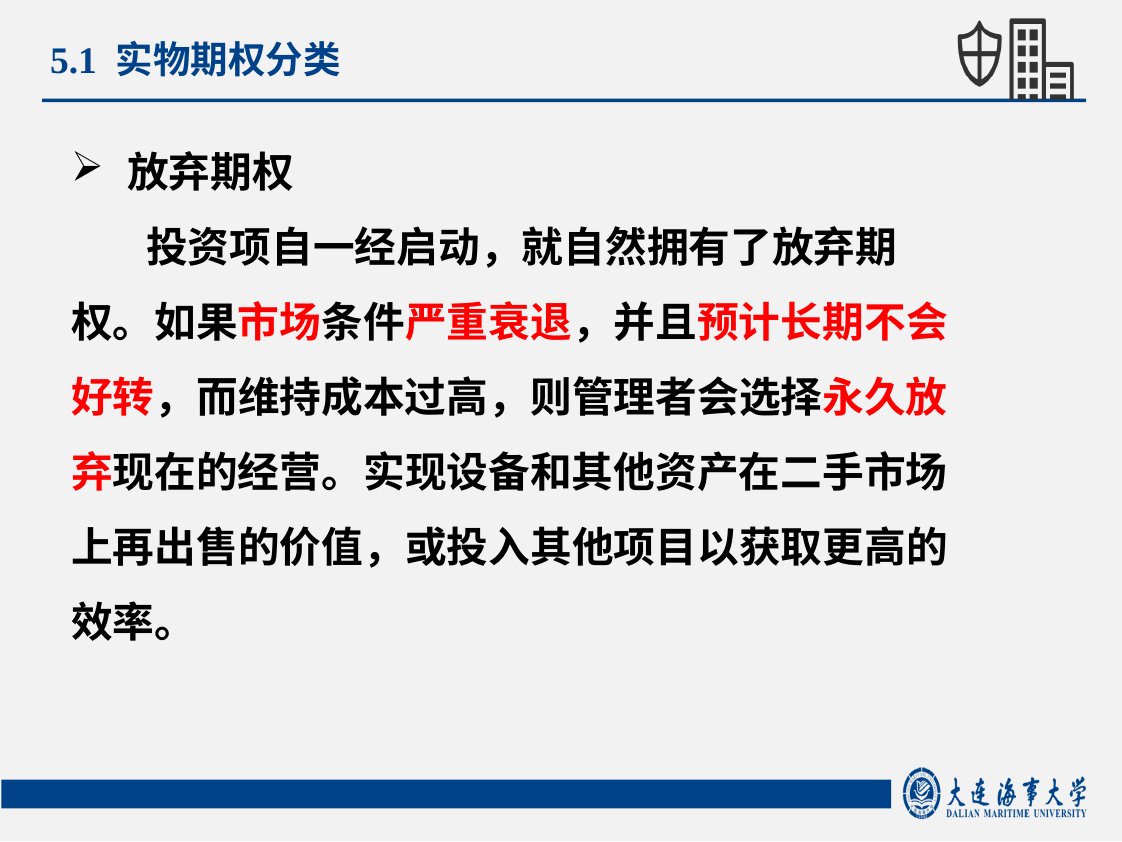

5.1 实物期权分类

放弃期权
投资项自一经启动，就自然拥有了放弃期权。如果市场条件严重衰退，并且预计长期不会好转，而维持成本过高，则管理者会选择永久放弃现在的经营。实现设备和其他资产在二手市场上再出售的价值，或投入其他项目以获取更高的效率。